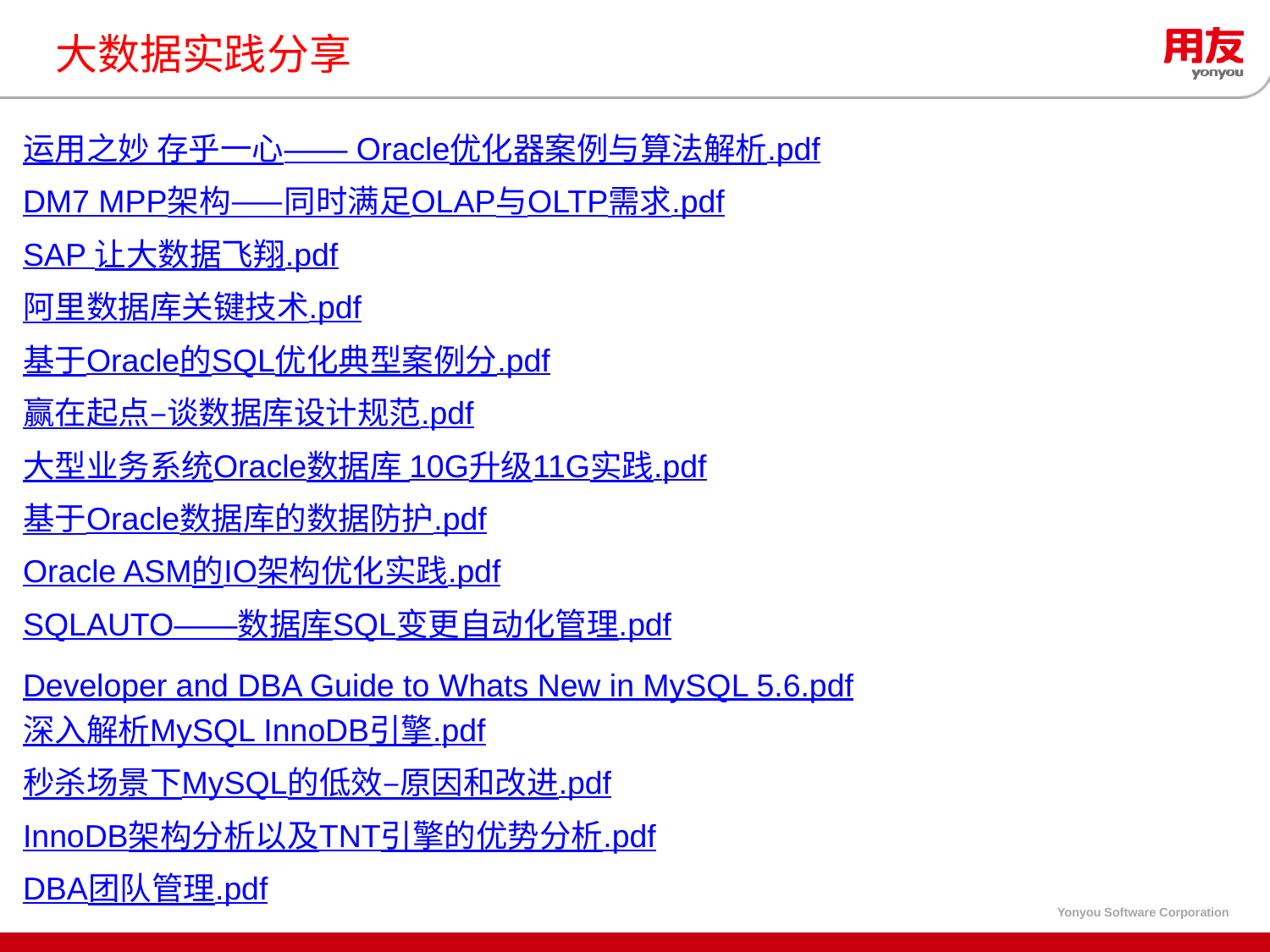

# 大数据实践分享
运用之妙 存乎一心—— Oracle优化器案例与算法解析.pdf
DM7 MPP架构——同时满足OLAP与OLTP需求.pdf
SAP 让大数据飞翔.pdf
阿里数据库关键技术.pdf
基于Oracle的SQL优化典型案例分.pdf
赢在起点–谈数据库设计规范.pdf
大型业务系统Oracle数据库 10G升级11G实践.pdf
基于Oracle数据库的数据防护.pdf
Oracle ASM的IO架构优化实践.pdf
SQLAUTO——数据库SQL变更自动化管理.pdf
Developer and DBA Guide to Whats New in MySQL 5.6.pdf
深入解析MySQL InnoDB引擎.pdf
秒杀场景下MySQL的低效–原因和改进.pdf
InnoDB架构分析以及TNT引擎的优势分析.pdf
DBA团队管理.pdf